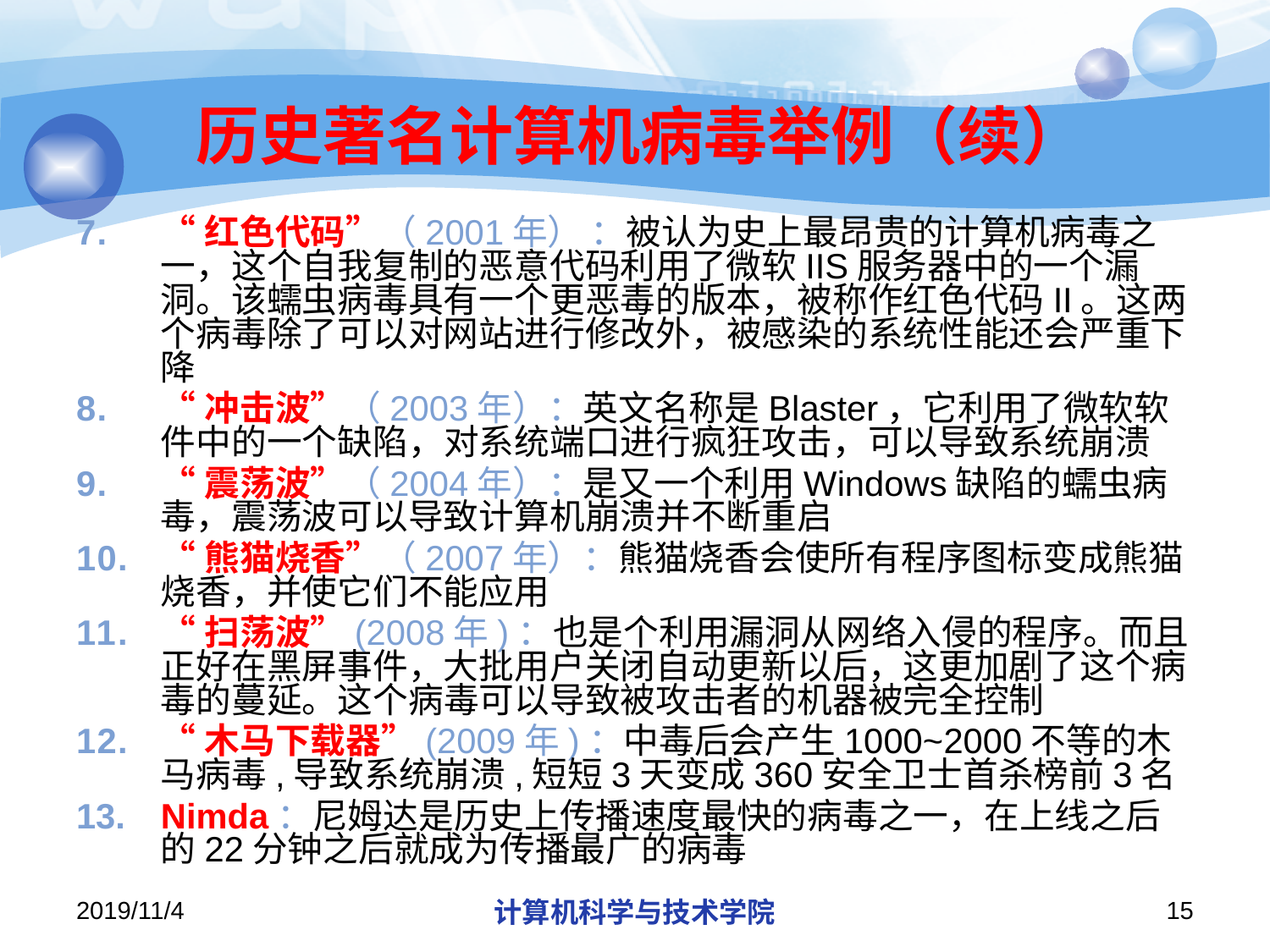

# 历史著名计算机病毒举例（续）
“红色代码”（2001年） ：被认为史上最昂贵的计算机病毒之一，这个自我复制的恶意代码利用了微软IIS服务器中的一个漏洞。该蠕虫病毒具有一个更恶毒的版本，被称作红色代码II。这两个病毒除了可以对网站进行修改外，被感染的系统性能还会严重下降
“冲击波”（2003年）：英文名称是Blaster，它利用了微软软件中的一个缺陷，对系统端口进行疯狂攻击，可以导致系统崩溃
“震荡波”（2004年）：是又一个利用Windows缺陷的蠕虫病毒，震荡波可以导致计算机崩溃并不断重启
“熊猫烧香”（2007年）：熊猫烧香会使所有程序图标变成熊猫烧香，并使它们不能应用
“扫荡波”(2008年)：也是个利用漏洞从网络入侵的程序。而且正好在黑屏事件，大批用户关闭自动更新以后，这更加剧了这个病毒的蔓延。这个病毒可以导致被攻击者的机器被完全控制
“木马下载器”(2009年)：中毒后会产生1000~2000不等的木马病毒,导致系统崩溃,短短3天变成360安全卫士首杀榜前3名
Nimda：尼姆达是历史上传播速度最快的病毒之一，在上线之后的22分钟之后就成为传播最广的病毒
2019/11/4
计算机科学与技术学院
15